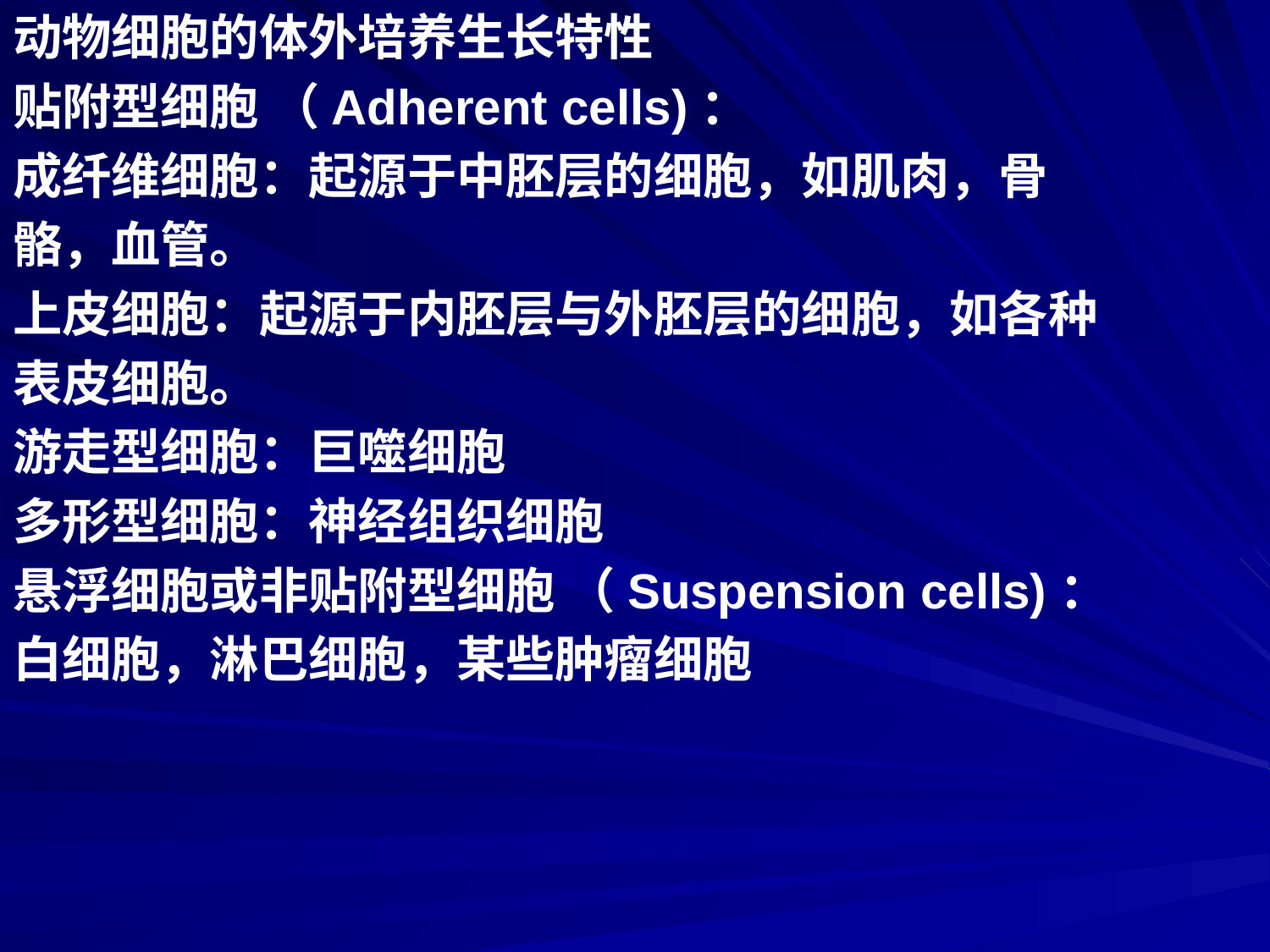

动物细胞的体外培养生长特性
贴附型细胞 （Adherent cells)：
成纤维细胞：起源于中胚层的细胞，如肌肉，骨
骼，血管。
上皮细胞：起源于内胚层与外胚层的细胞，如各种
表皮细胞。
游走型细胞：巨噬细胞
多形型细胞：神经组织细胞
悬浮细胞或非贴附型细胞 （Suspension cells)：
白细胞，淋巴细胞，某些肿瘤细胞